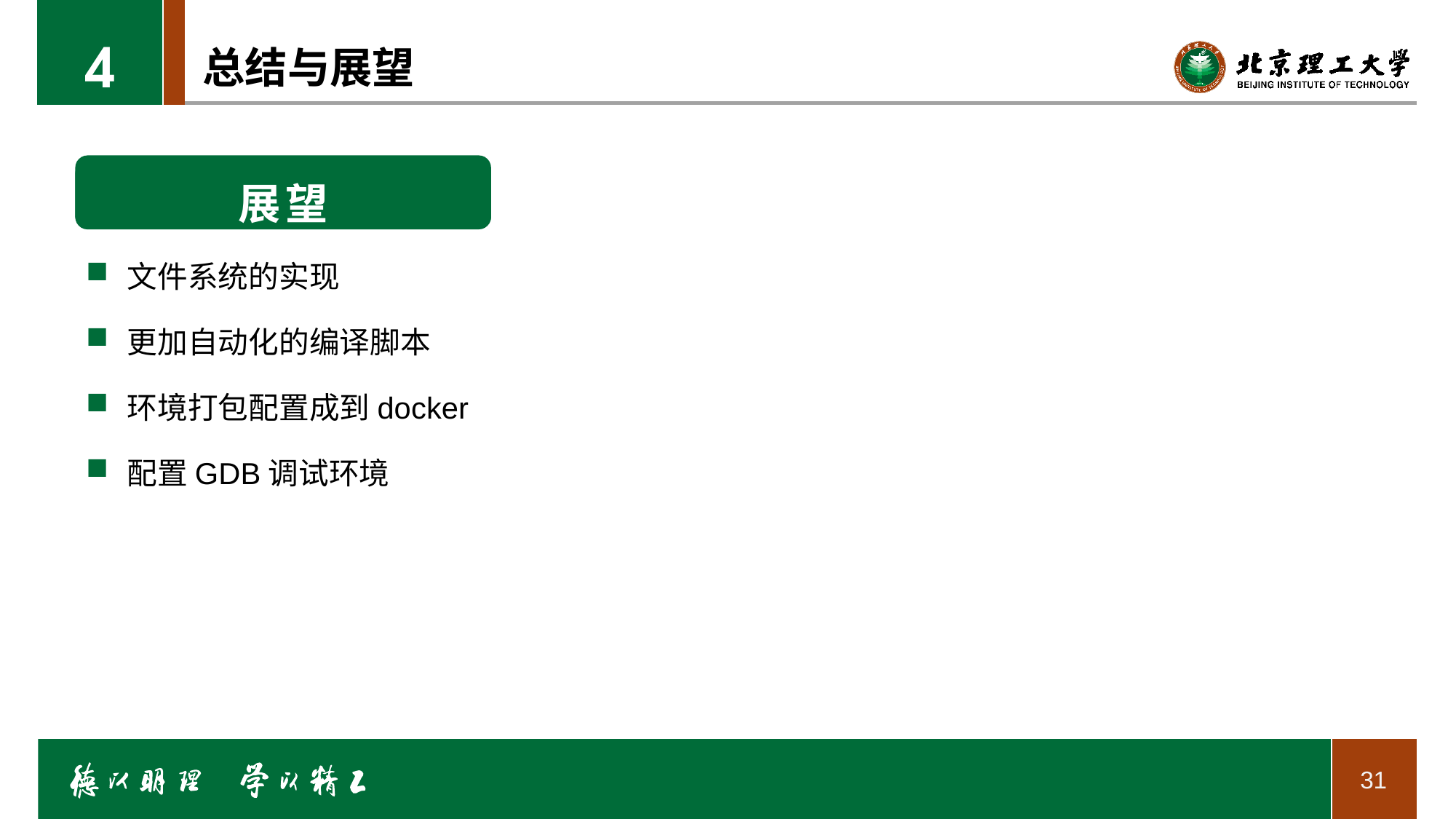

4
# 总结与展望
总结
展望
文件系统的实现
更加自动化的编译脚本
环境打包配置成到docker
配置GDB调试环境